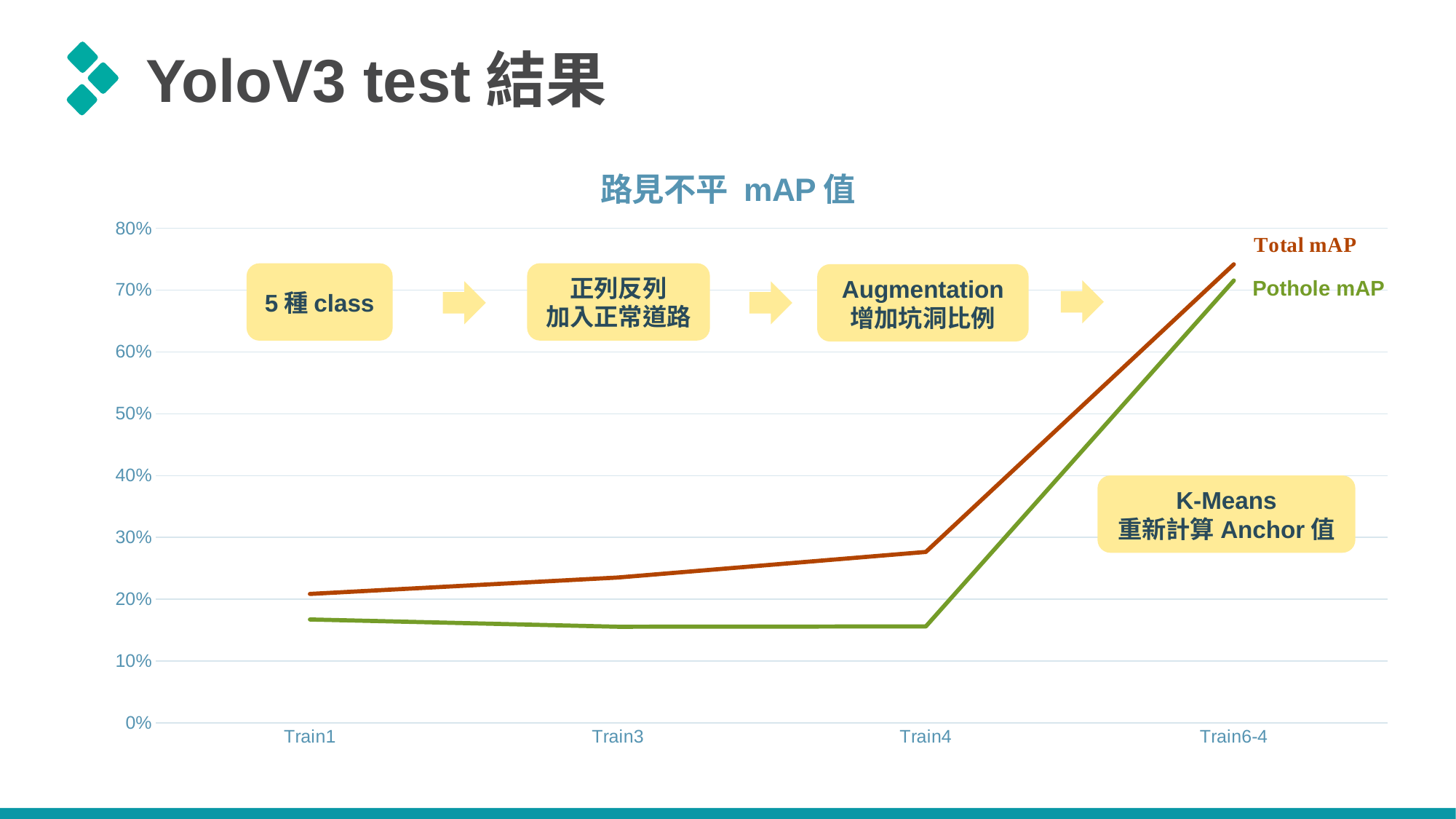

YoloV3 test結果

### Chart: 路見不平 mAP值

| Category | Pothole mAP | mAP |
|---|---|---|
| Train1 | 0.1673 | 0.2086 |
| Train3 | 0.1556 | 0.2352 |
| Train4 | 0.1561 | 0.2765 |
| Train6-4 | 0.7154 | 0.7416 |
正列反列
加入正常道路
5種class
Augmentation
增加坑洞比例
Pothole mAP

K-Means
重新計算Anchor值